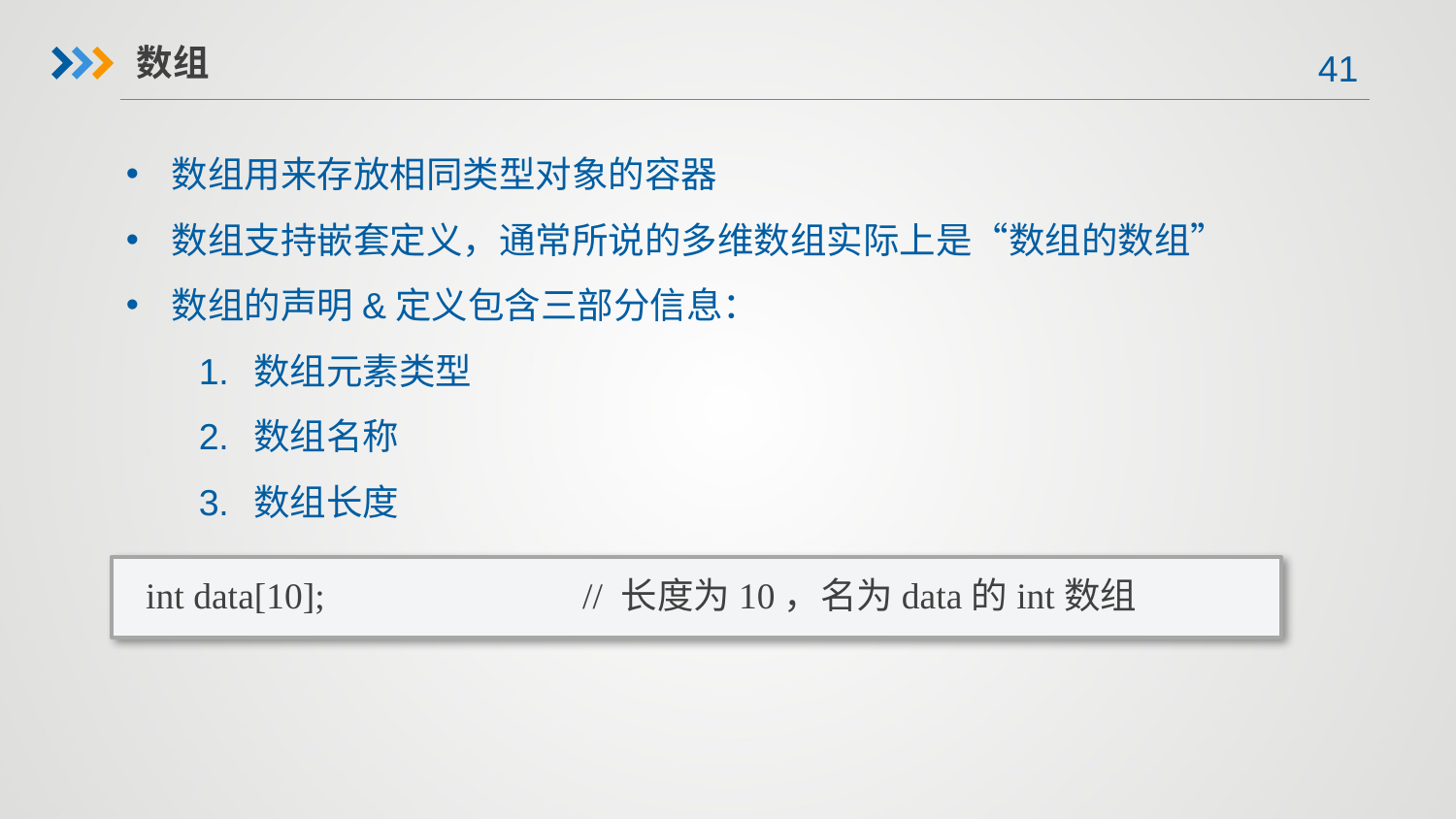

数组
数组用来存放相同类型对象的容器
数组支持嵌套定义，通常所说的多维数组实际上是“数组的数组”
数组的声明&定义包含三部分信息：
数组元素类型
数组名称
数组长度

int data[10];		// 长度为10，名为data的int数组